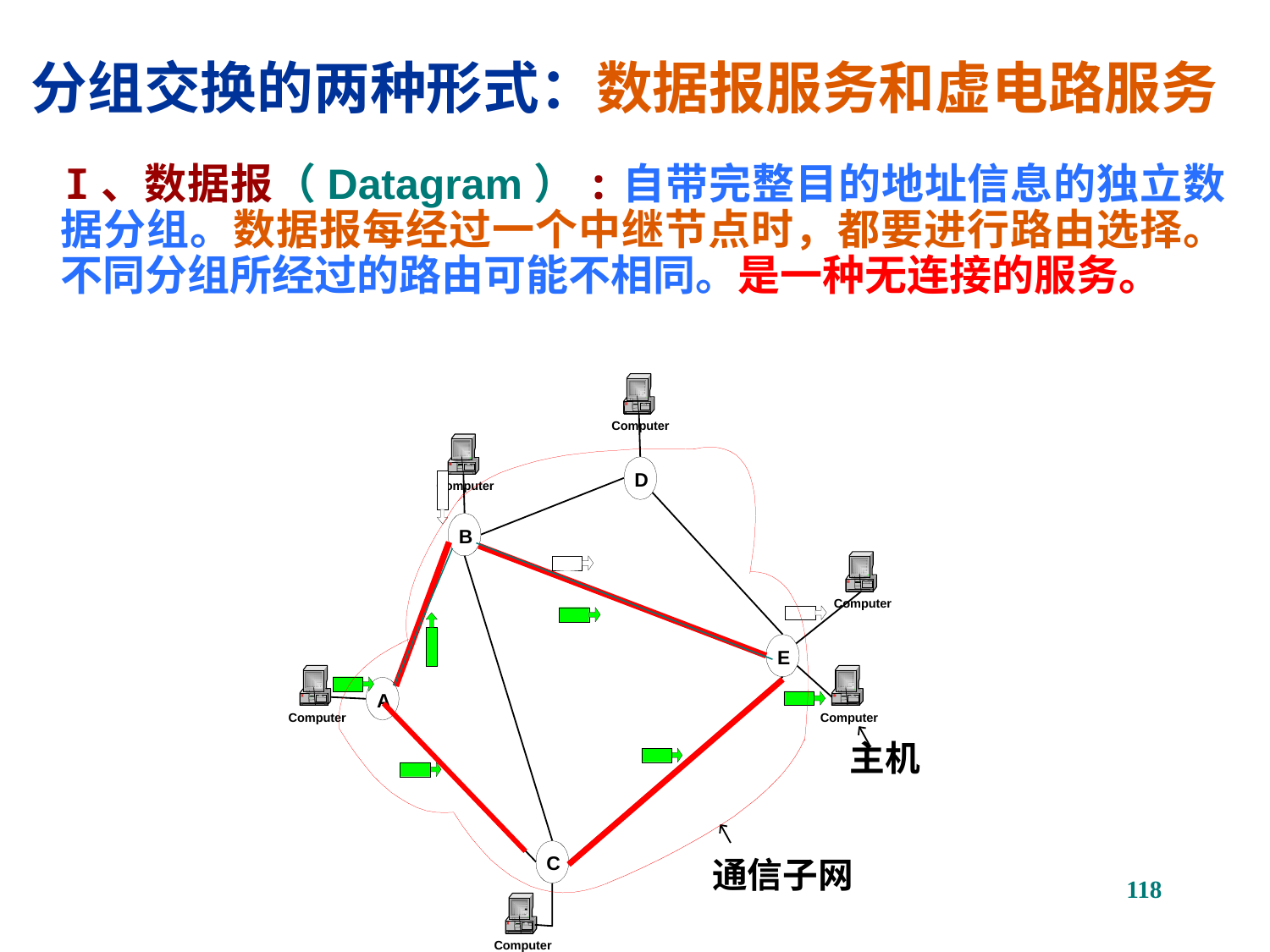

分组交换的两种形式：数据报服务和虚电路服务
  I、数据报（Datagram）:自带完整目的地址信息的独立数据分组。数据报每经过一个中继节点时，都要进行路由选择。不同分组所经过的路由可能不相同。是一种无连接的服务。

Computer

Computer

Computer

D

B

Computer

Computer

E

A

主机

C
通信子网
118

Computer